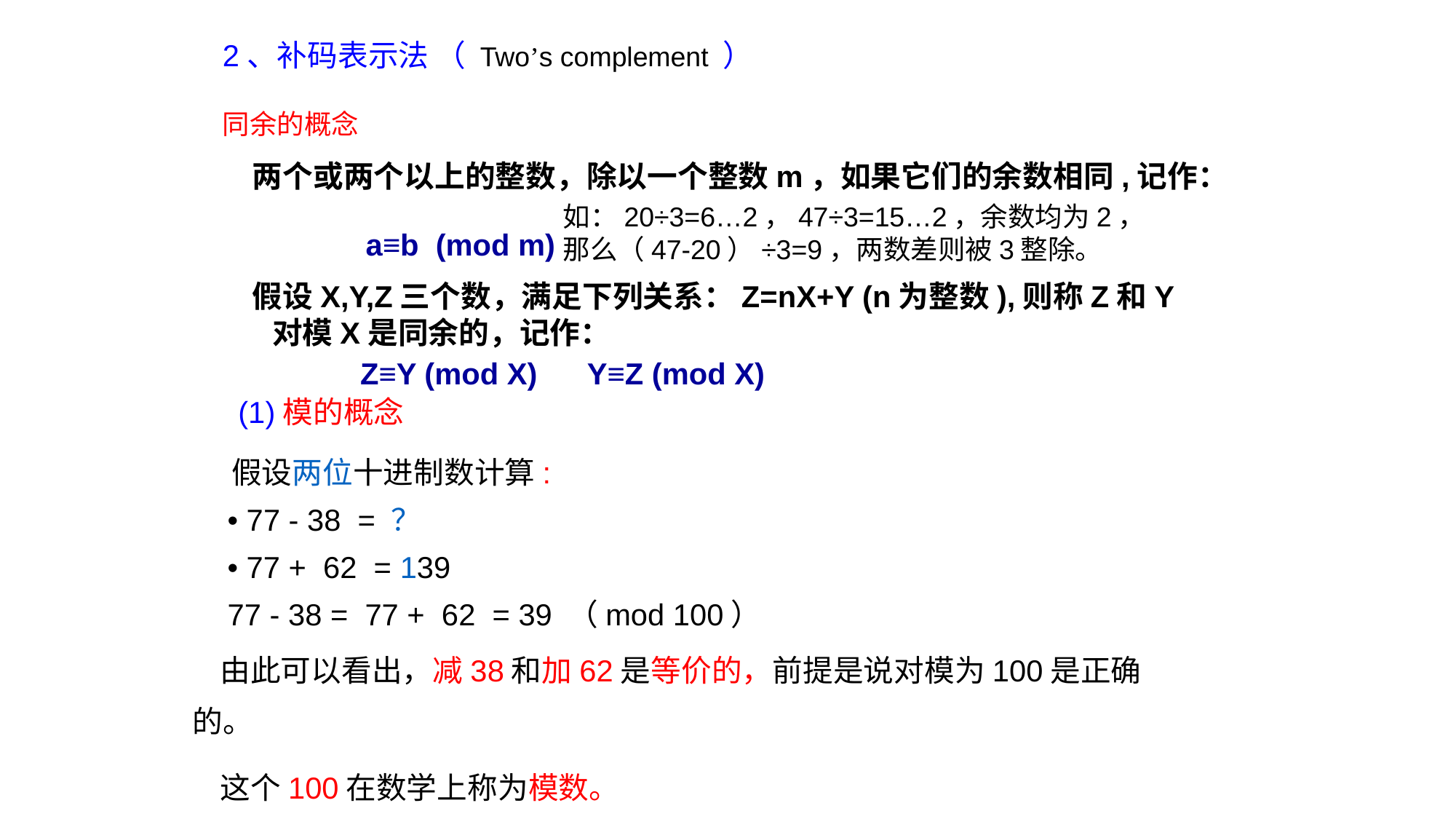

2、补码表示法 （ Two’s complement ）
同余的概念
  两个或两个以上的整数，除以一个整数m，如果它们的余数相同,记作：
如：20÷3=6…2，47÷3=15…2，余数均为2，
那么（47-20）÷3=9，两数差则被3整除。
             a≡b  (mod m)
  假设X,Y,Z三个数，满足下列关系：Z=nX+Y (n为整数),则称Z和Y对模X是同余的，记作：
       Z≡Y (mod X)      Y≡Z (mod X)
(1)模的概念
  假设两位十进制数计算:
  • 77 - 38  = ？
  • 77 +  62  = 139
  77 - 38 =  77 +  62  = 39 （mod 100）

   由此可以看出，减38和加62是等价的，前提是说对模为100是正确的。
   这个100在数学上称为模数。